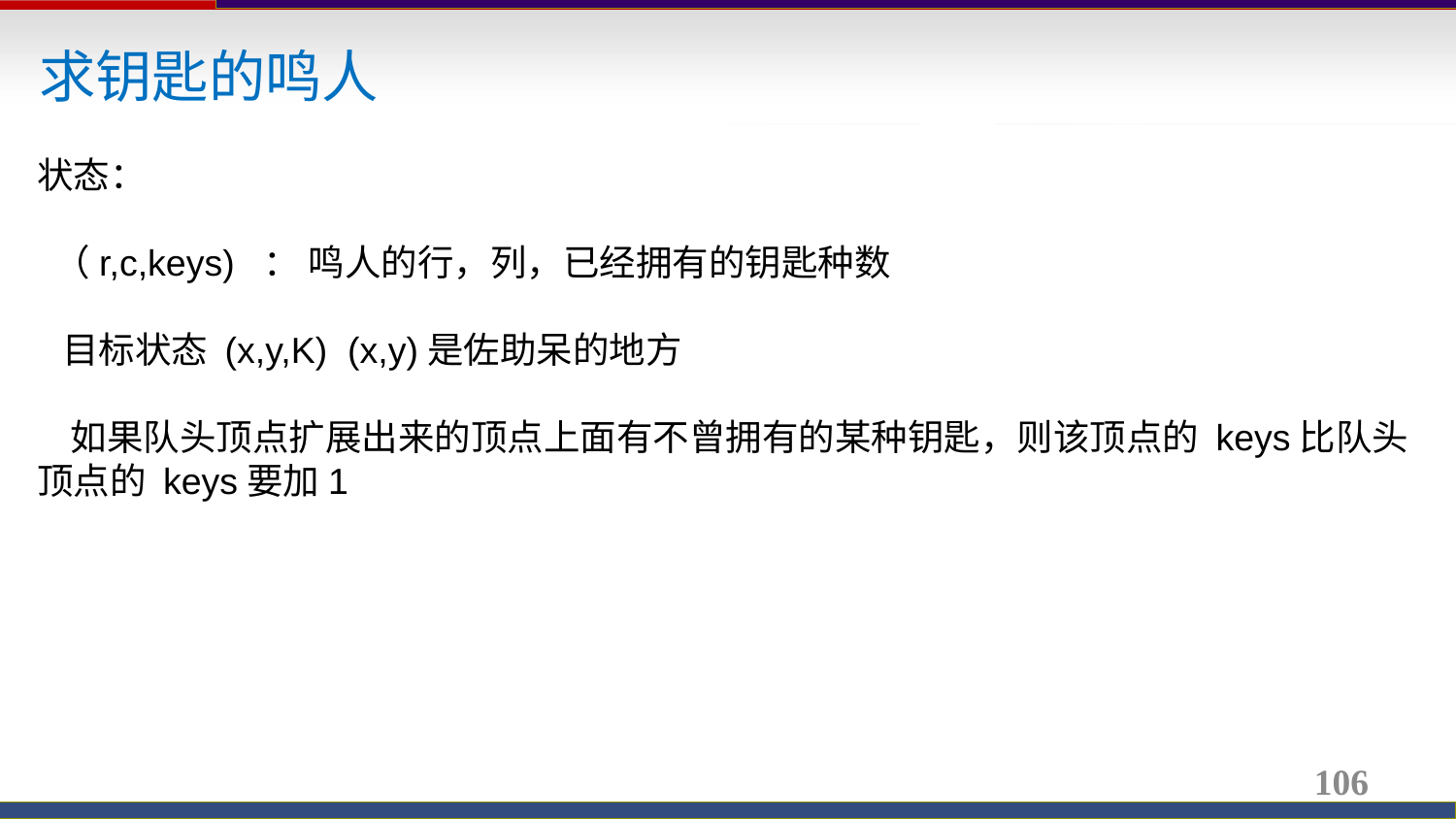

求钥匙的鸣人
状态：

 （r,c,keys)  ： 鸣人的行，列，已经拥有的钥匙种数

  目标状态 (x,y,K)  (x,y)是佐助呆的地方

   如果队头顶点扩展出来的顶点上面有不曾拥有的某种钥匙，则该顶点的 keys比队头顶点的 keys要加1